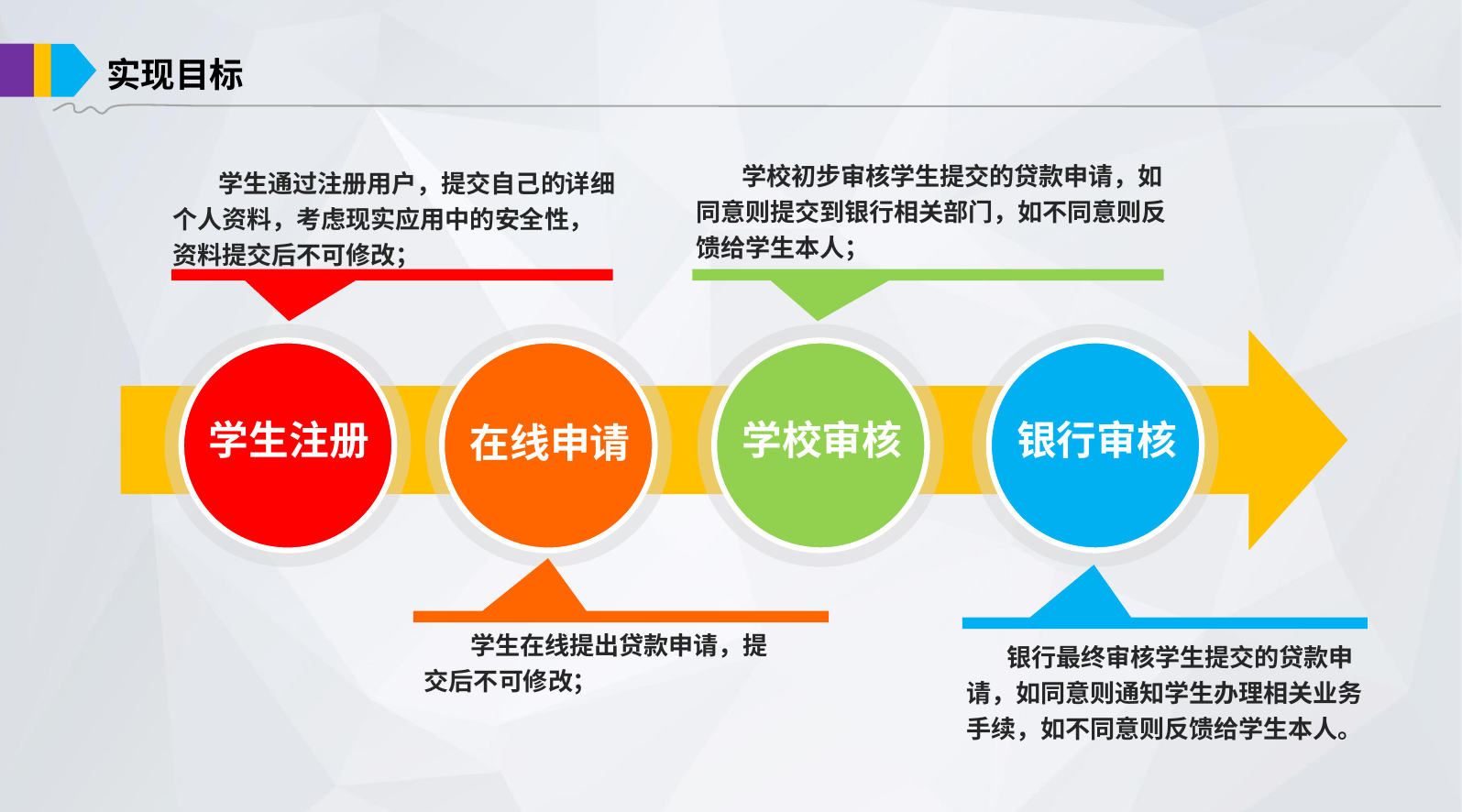

实现目标

       学校初步审核学生提交的贷款申请，如同意则提交到银行相关部门，如不同意则反馈给学生本人；
       学生通过注册用户，提交自己的详细个人资料，考虑现实应用中的安全性，资料提交后不可修改；

学生注册

在线申请

学校审核

银行审核

       学生在线提出贷款申请，提交后不可修改；

      银行最终审核学生提交的贷款申请，如同意则通知学生办理相关业务手续，如不同意则反馈给学生本人。